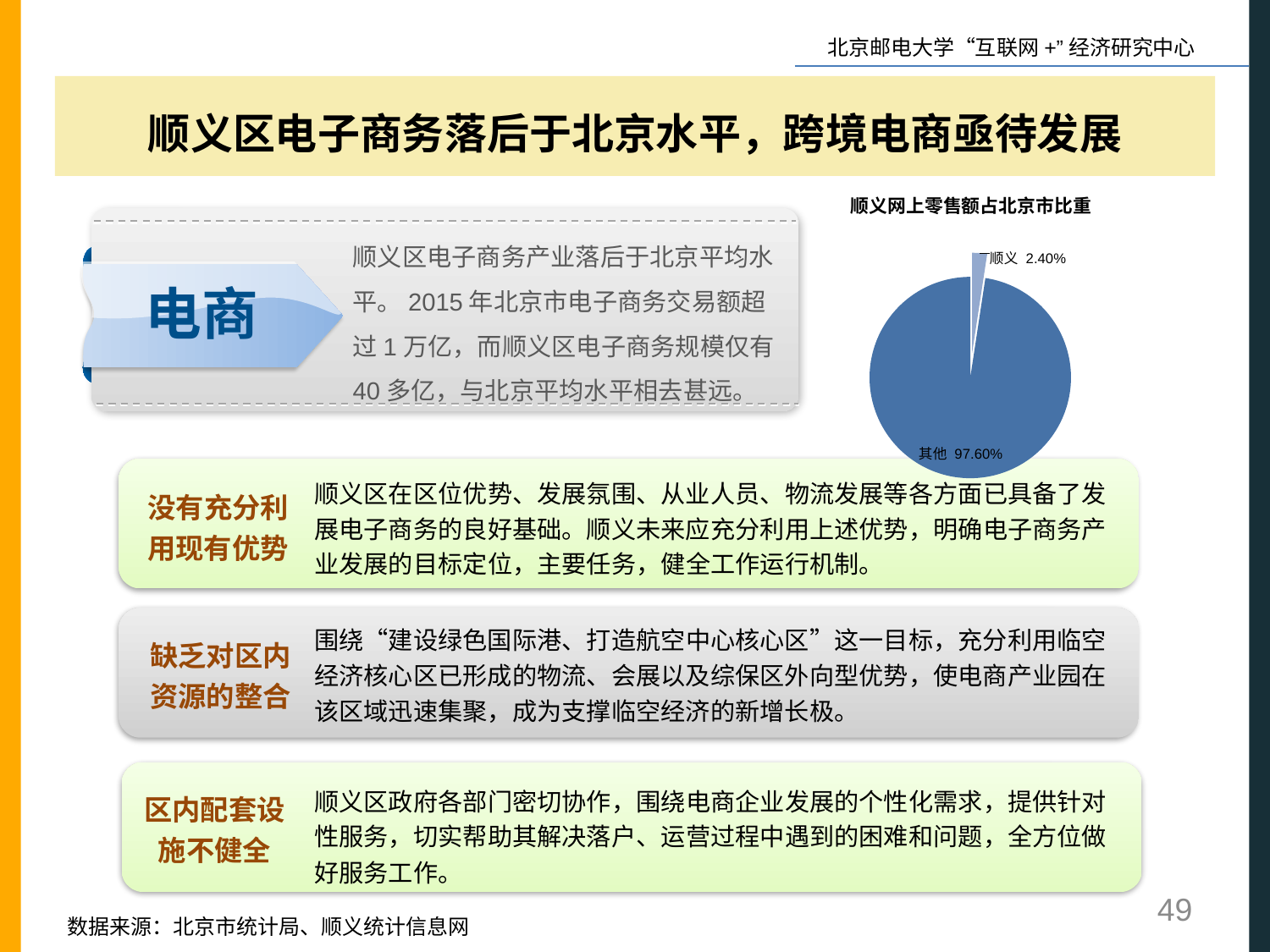

顺义区电子商务落后于北京水平，跨境电商亟待发展

### Chart: 顺义网上零售额占北京市比重

| Category |  |
|---|---|
| 顺义 | 0.024016604071950998 |
| 其他 | 0.9759833959280487 |
顺义区电子商务产业落后于北京平均水平。2015年北京市电子商务交易额超过1万亿，而顺义区电子商务规模仅有40多亿，与北京平均水平相去甚远。

电商

顺义区在区位优势、发展氛围、从业人员、物流发展等各方面已具备了发展电子商务的良好基础。顺义未来应充分利用上述优势，明确电子商务产业发展的目标定位，主要任务，健全工作运行机制。
没有充分利用现有优势

围绕“建设绿色国际港、打造航空中心核心区”这一目标，充分利用临空经济核心区已形成的物流、会展以及综保区外向型优势，使电商产业园在该区域迅速集聚，成为支撑临空经济的新增长极。
缺乏对区内资源的整合

顺义区政府各部门密切协作，围绕电商企业发展的个性化需求，提供针对性服务，切实帮助其解决落户、运营过程中遇到的困难和问题，全方位做好服务工作。
区内配套设施不健全
49
数据来源：北京市统计局、顺义统计信息网